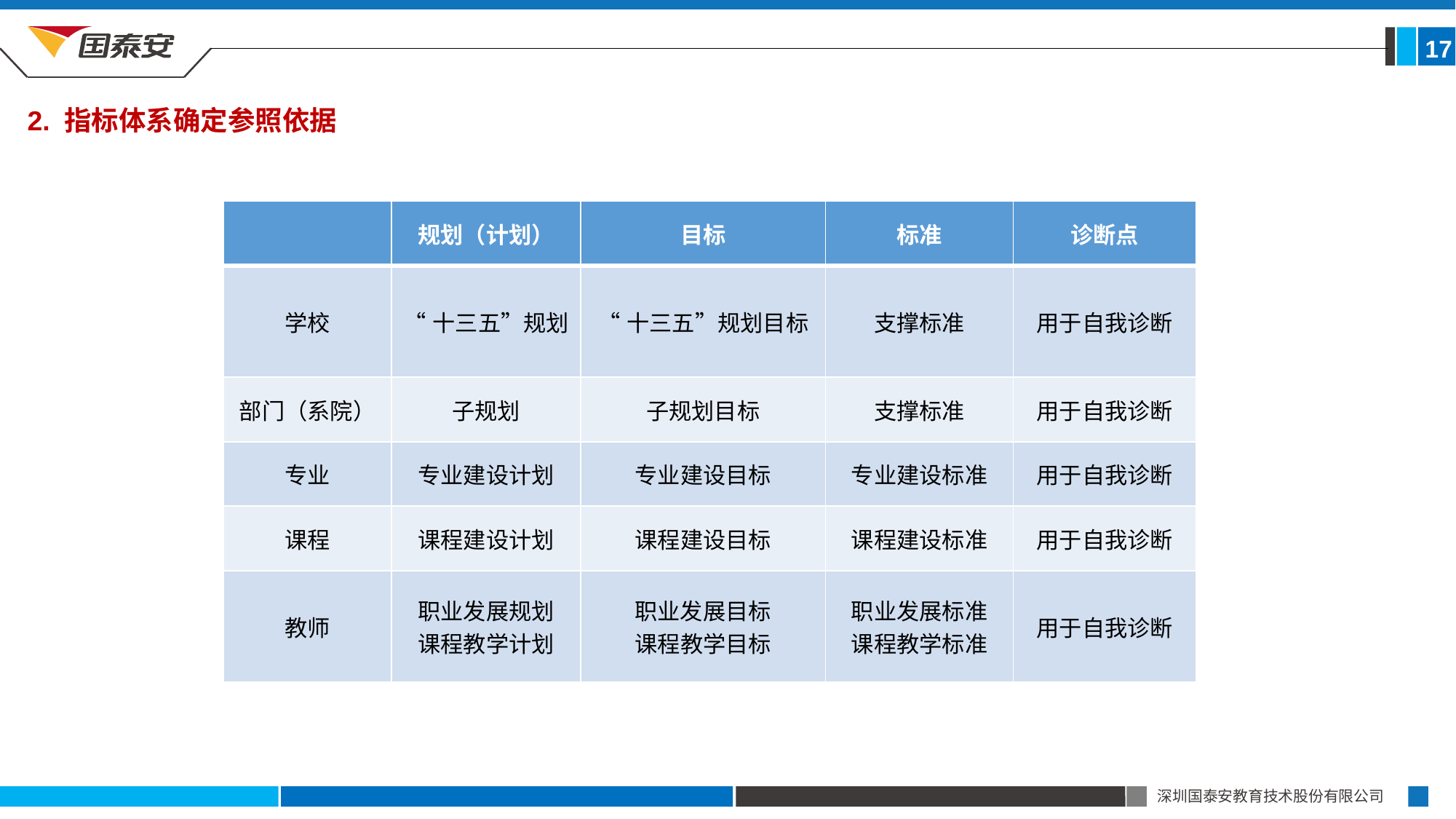

17
2. 指标体系确定参照依据
|  | 规划（计划） | 目标 | 标准 | 诊断点 |
| --- | --- | --- | --- | --- |
| 学校 | “十三五”规划 | “十三五”规划目标 | 支撑标准 | 用于自我诊断 |
| 部门（系院） | 子规划 | 子规划目标 | 支撑标准 | 用于自我诊断 |
| 专业 | 专业建设计划 | 专业建设目标 | 专业建设标准 | 用于自我诊断 |
| 课程 | 课程建设计划 | 课程建设目标 | 课程建设标准 | 用于自我诊断 |
| 教师 | 职业发展规划 课程教学计划 | 职业发展目标 课程教学目标 | 职业发展标准 课程教学标准 | 用于自我诊断 |